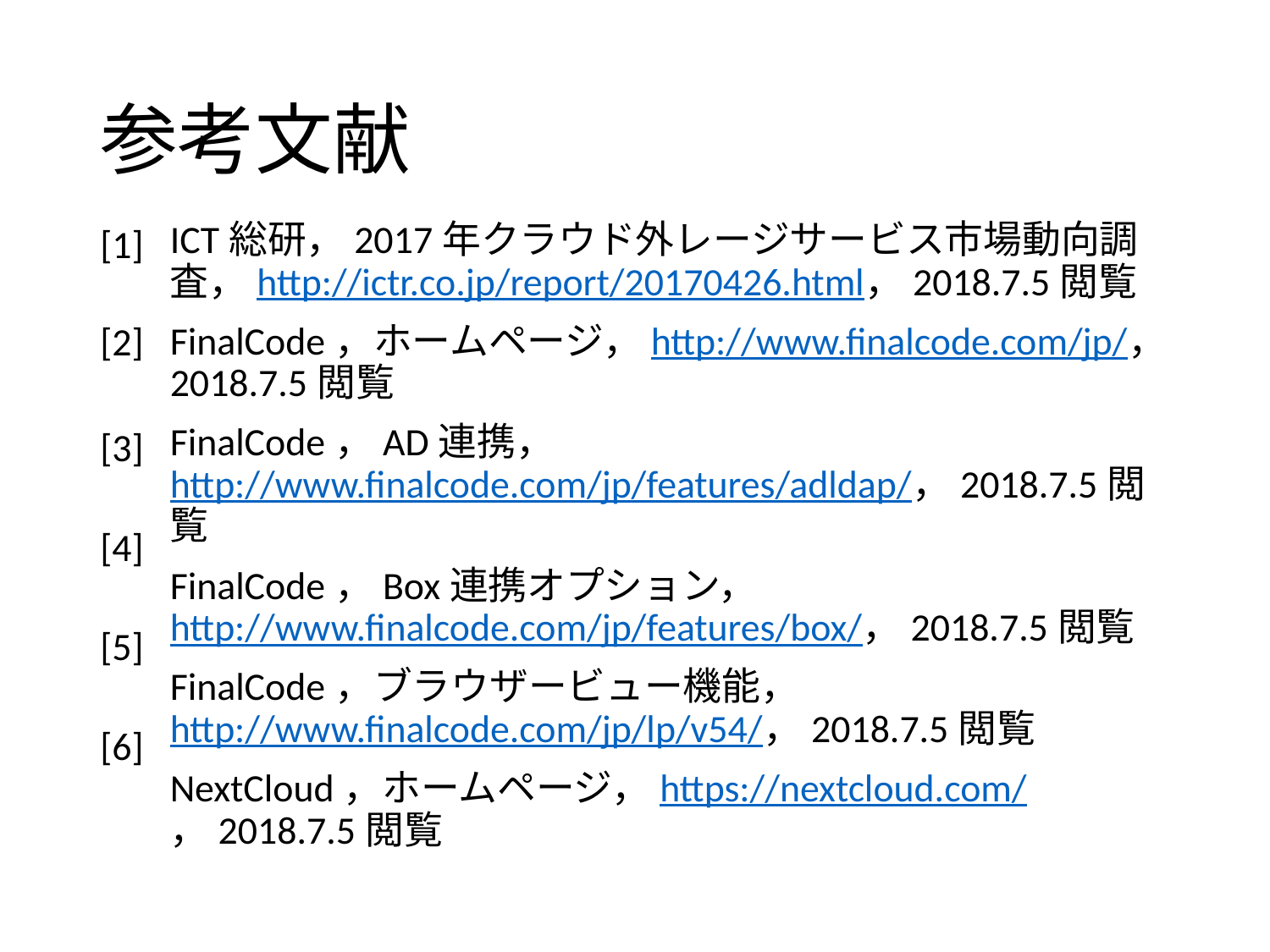

# 参考文献
[1]

[2]

[3]

[4]

[5]

[6]
ICT総研，2017年クラウド外レージサービス市場動向調査，http://ictr.co.jp/report/20170426.html，2018.7.5閲覧
FinalCode，ホームページ，http://www.finalcode.com/jp/，2018.7.5閲覧
FinalCode，AD連携，http://www.finalcode.com/jp/features/adldap/，2018.7.5閲覧
FinalCode，Box連携オプション，http://www.finalcode.com/jp/features/box/，2018.7.5閲覧
FinalCode，ブラウザービュー機能，http://www.finalcode.com/jp/lp/v54/，2018.7.5閲覧
NextCloud，ホームページ，https://nextcloud.com/，2018.7.5閲覧